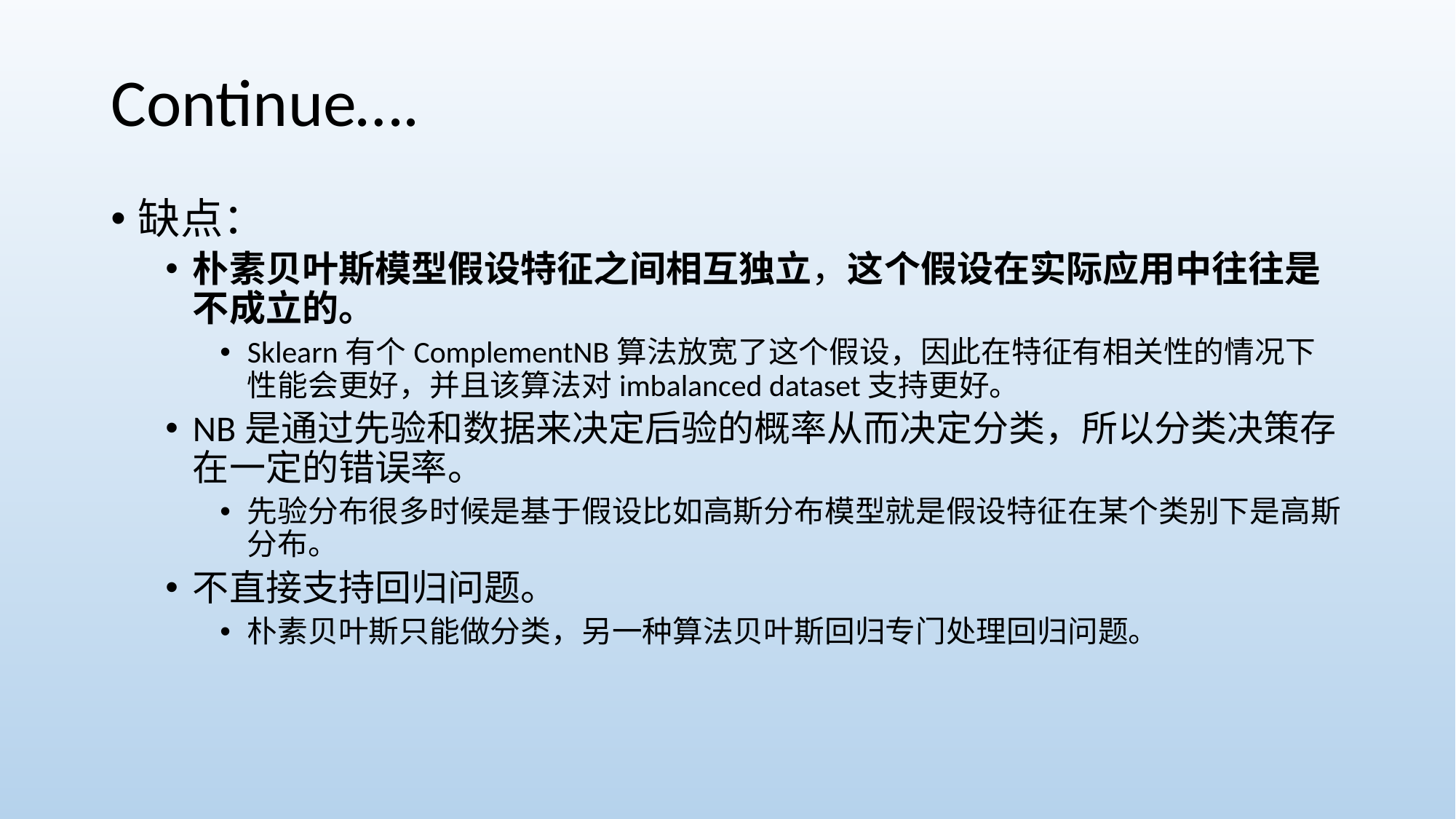

# Continue….
缺点：
朴素贝叶斯模型假设特征之间相互独立，这个假设在实际应用中往往是不成立的。
Sklearn有个ComplementNB算法放宽了这个假设，因此在特征有相关性的情况下性能会更好，并且该算法对imbalanced dataset支持更好。
NB是通过先验和数据来决定后验的概率从而决定分类，所以分类决策存在一定的错误率。
先验分布很多时候是基于假设比如高斯分布模型就是假设特征在某个类别下是高斯分布。
不直接支持回归问题。
朴素贝叶斯只能做分类，另一种算法贝叶斯回归专门处理回归问题。